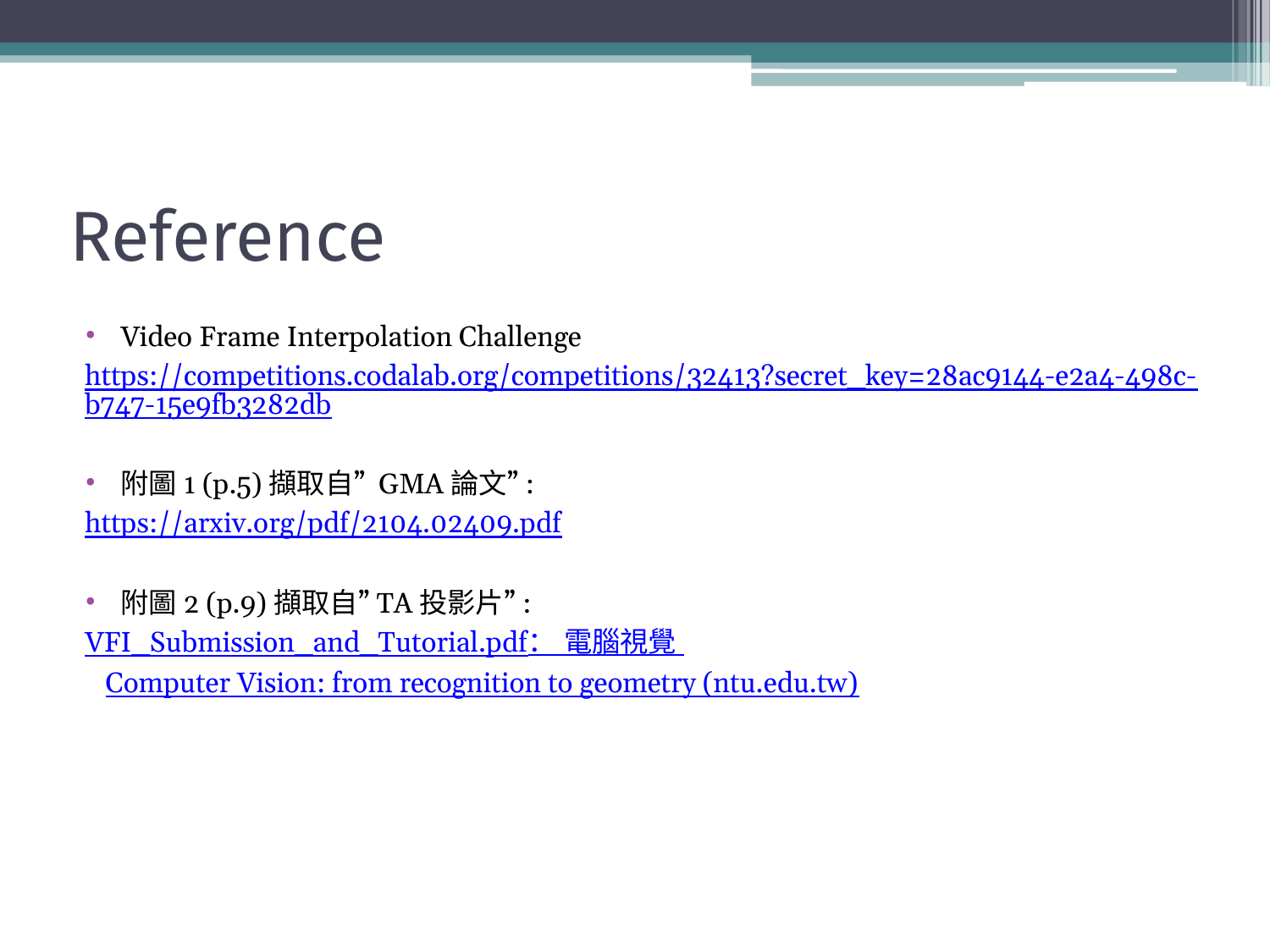

35
# Reference
Video Frame Interpolation Challenge
https://competitions.codalab.org/competitions/32413?secret_key=28ac9144-e2a4-498c-b747-15e9fb3282db

附圖1 (p.5)擷取自” GMA論文”:
https://arxiv.org/pdf/2104.02409.pdf

附圖2 (p.9)擷取自”TA投影片”:
VFI_Submission_and_Tutorial.pdf： 電腦視覺 Computer Vision: from recognition to geometry (ntu.edu.tw)